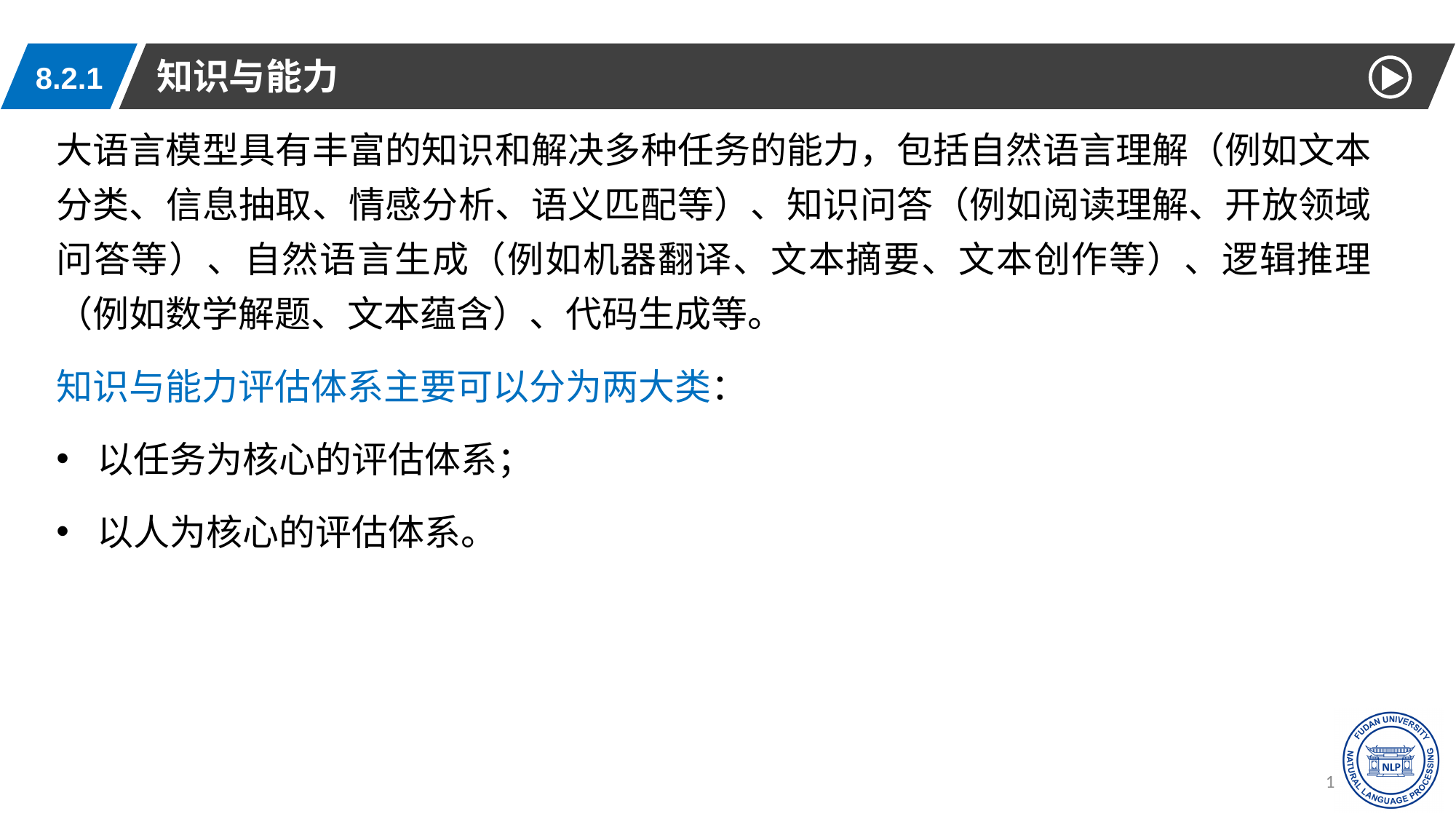

知识与能力
8.2.1

大语言模型具有丰富的知识和解决多种任务的能力，包括自然语言理解（例如文本分类、信息抽取、情感分析、语义匹配等）、知识问答（例如阅读理解、开放领域问答等）、自然语言生成（例如机器翻译、文本摘要、文本创作等）、逻辑推理（例如数学解题、文本蕴含）、代码生成等。
知识与能力评估体系主要可以分为两大类：
以任务为核心的评估体系；
以人为核心的评估体系。
12